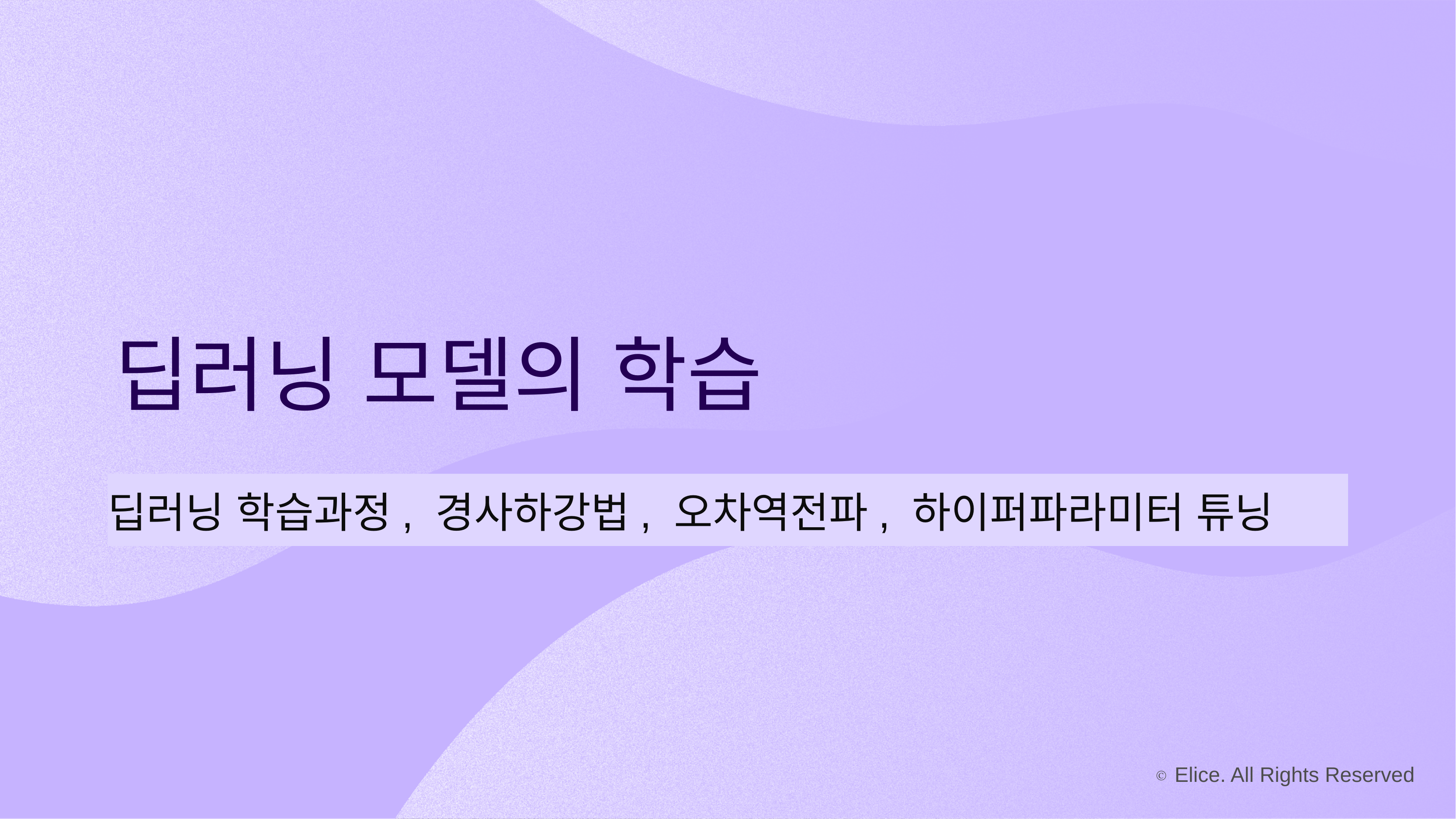

딥러닝 모델의 학습
딥러닝 학습과정, 경사하강법, 오차역전파, 하이퍼파라미터 튜닝